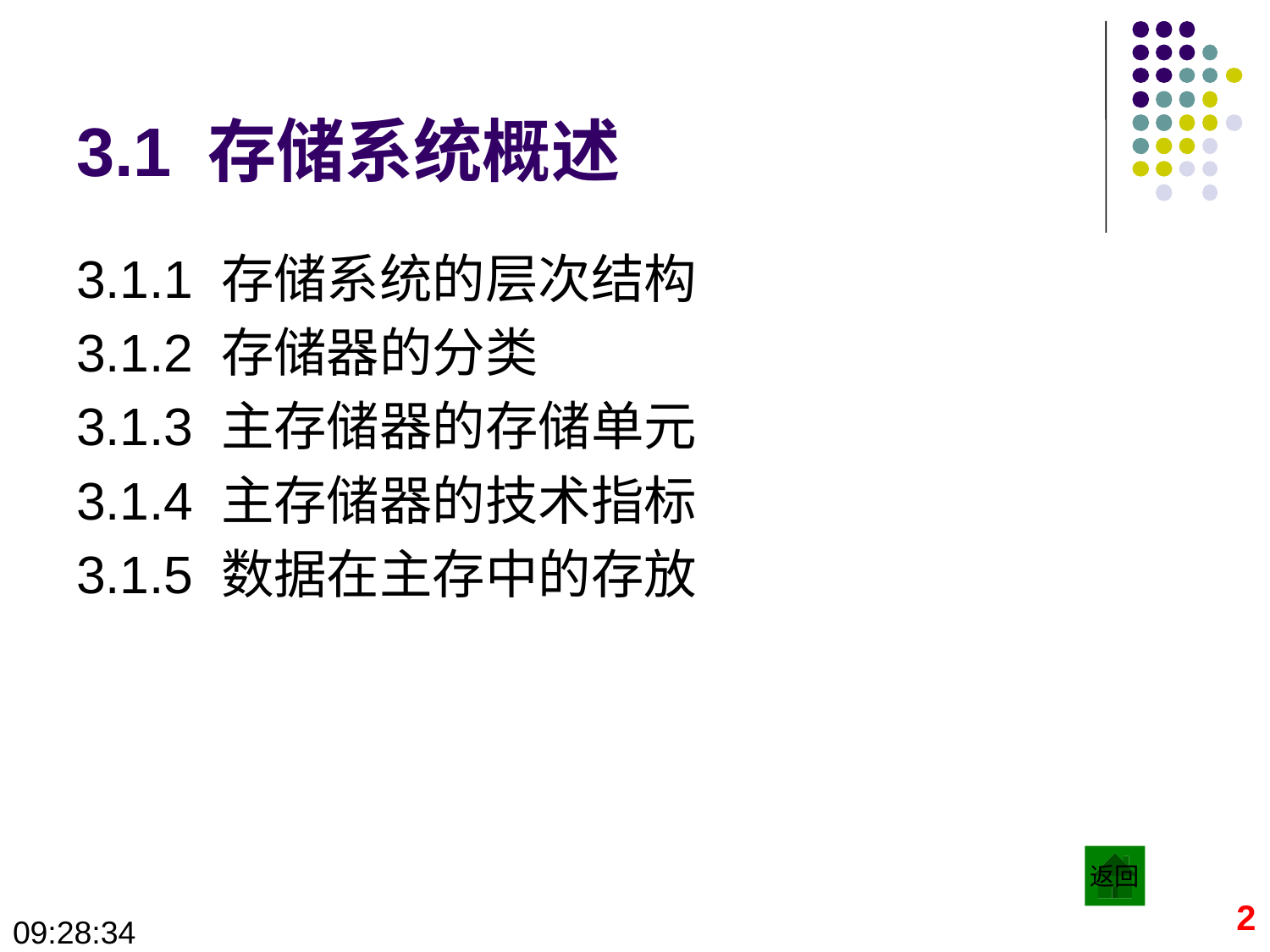

# 3.1 存储系统概述
3.1.1 存储系统的层次结构
3.1.2 存储器的分类
3.1.3 主存储器的存储单元
3.1.4 主存储器的技术指标
3.1.5 数据在主存中的存放
返回
2
09:28:34